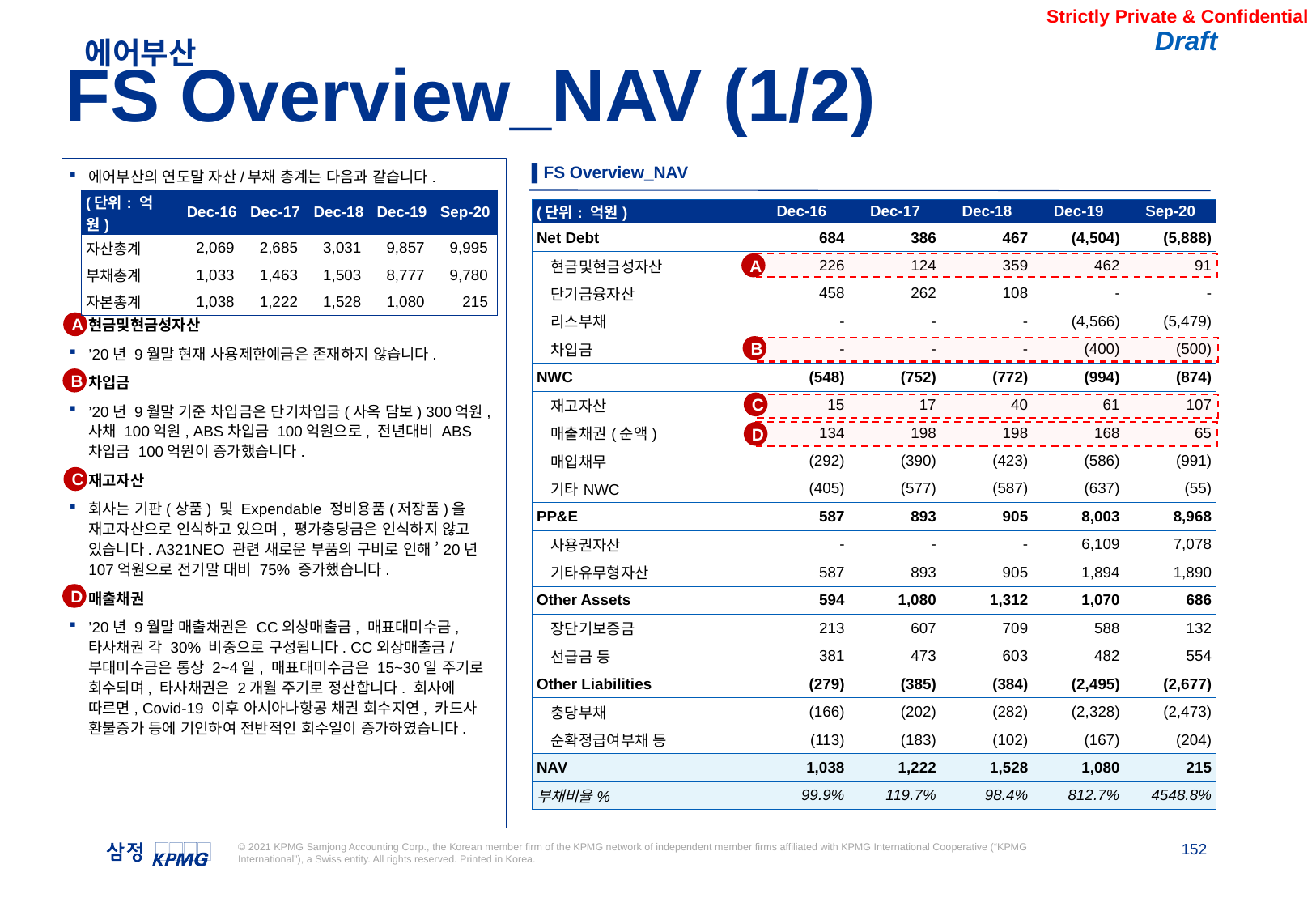

에어부산
FS Overview_NAV (1/2)
▌FS Overview_NAV

에어부산의 연도말 자산/부채 총계는 다음과 같습니다.

현금및현금성자산
’20년 9월말 현재 사용제한예금은 존재하지 않습니다.
차입금
’20년 9월말 기준 차입금은 단기차입금(사옥 담보) 300억원, 사채 100억원, ABS차입금 100억원으로, 전년대비 ABS차입금 100억원이 증가했습니다.
재고자산
회사는 기판(상품) 및 Expendable 정비용품(저장품)을 재고자산으로 인식하고 있으며, 평가충당금은 인식하지 않고 있습니다. A321NEO 관련 새로운 부품의 구비로 인해 ’20년 107억원으로 전기말 대비 75% 증가했습니다.
매출채권
’20년 9월말 매출채권은 CC외상매출금, 매표대미수금, 타사채권 각 30% 비중으로 구성됩니다. CC외상매출금/부대미수금은 통상 2~4일, 매표대미수금은 15~30일 주기로 회수되며, 타사채권은 2개월 주기로 정산합니다. 회사에 따르면, Covid-19 이후 아시아나항공 채권 회수지연, 카드사 환불증가 등에 기인하여 전반적인 회수일이 증가하였습니다.

| (단위: 억원) | Dec-16 | Dec-17 | Dec-18 | Dec-19 | Sep-20 |
| --- | --- | --- | --- | --- | --- |
| 자산총계 | 2,069 | 2,685 | 3,031 | 9,857 | 9,995 |
| 부채총계 | 1,033 | 1,463 | 1,503 | 8,777 | 9,780 |
| 자본총계 | 1,038 | 1,222 | 1,528 | 1,080 | 215 |
| (단위: 억원) | Dec-16 | Dec-17 | Dec-18 | Dec-19 | Sep-20 |
| --- | --- | --- | --- | --- | --- |
| Net Debt | 684 | 386 | 467 | (4,504) | (5,888) |
| 현금및현금성자산 | 226 | 124 | 359 | 462 | 91 |
| 단기금융자산 | 458 | 262 | 108 | - | - |
| 리스부채 | - | - | - | (4,566) | (5,479) |
| 차입금 | - | - | - | (400) | (500) |
| NWC | (548) | (752) | (772) | (994) | (874) |
| 재고자산 | 15 | 17 | 40 | 61 | 107 |
| 매출채권(순액) | 134 | 198 | 198 | 168 | 65 |
| 매입채무 | (292) | (390) | (423) | (586) | (991) |
| 기타NWC | (405) | (577) | (587) | (637) | (55) |
| PP&E | 587 | 893 | 905 | 8,003 | 8,968 |
| 사용권자산 | - | - | - | 6,109 | 7,078 |
| 기타유무형자산 | 587 | 893 | 905 | 1,894 | 1,890 |
| Other Assets | 594 | 1,080 | 1,312 | 1,070 | 686 |
| 장단기보증금 | 213 | 607 | 709 | 588 | 132 |
| 선급금 등 | 381 | 473 | 603 | 482 | 554 |
| Other Liabilities | (279) | (385) | (384) | (2,495) | (2,677) |
| 충당부채 | (166) | (202) | (282) | (2,328) | (2,473) |
| 순확정급여부채 등 | (113) | (183) | (102) | (167) | (204) |
| NAV | 1,038 | 1,222 | 1,528 | 1,080 | 215 |
| 부채비율% | 99.9% | 119.7% | 98.4% | 812.7% | 4548.8% |

A
A
B

B
C

D

C
D